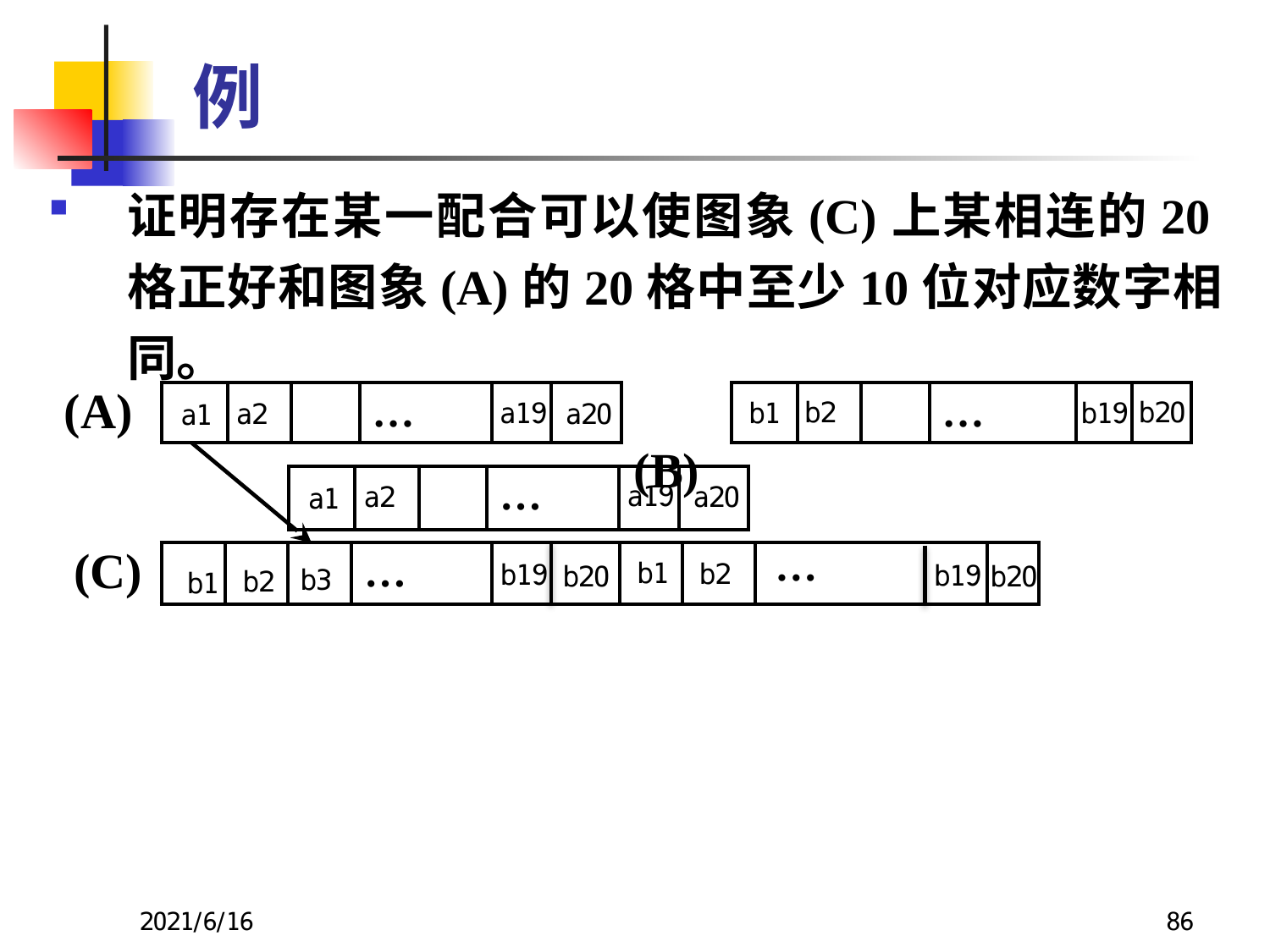

# 例
证明存在某一配合可以使图象(C)上某相连的20格正好和图象(A)的20格中至少10位对应数字相同。

(A)
 (B)
|  |  |  | … |  |  |
| --- | --- | --- | --- | --- | --- |
|  |  |  | … |  |  |
| --- | --- | --- | --- | --- | --- |
b2
b20
b19
b1
a19
a2
a20
a1

|  |  |  | … |  |  |
| --- | --- | --- | --- | --- | --- |
a19
a2
a20
a1
(C)
…
|  |  |  | … |  |  |  |  |  |
| --- | --- | --- | --- | --- | --- | --- | --- | --- |
b1
b2
b19
b19
b20
b20
b3
b2
b1
2021/6/16
86